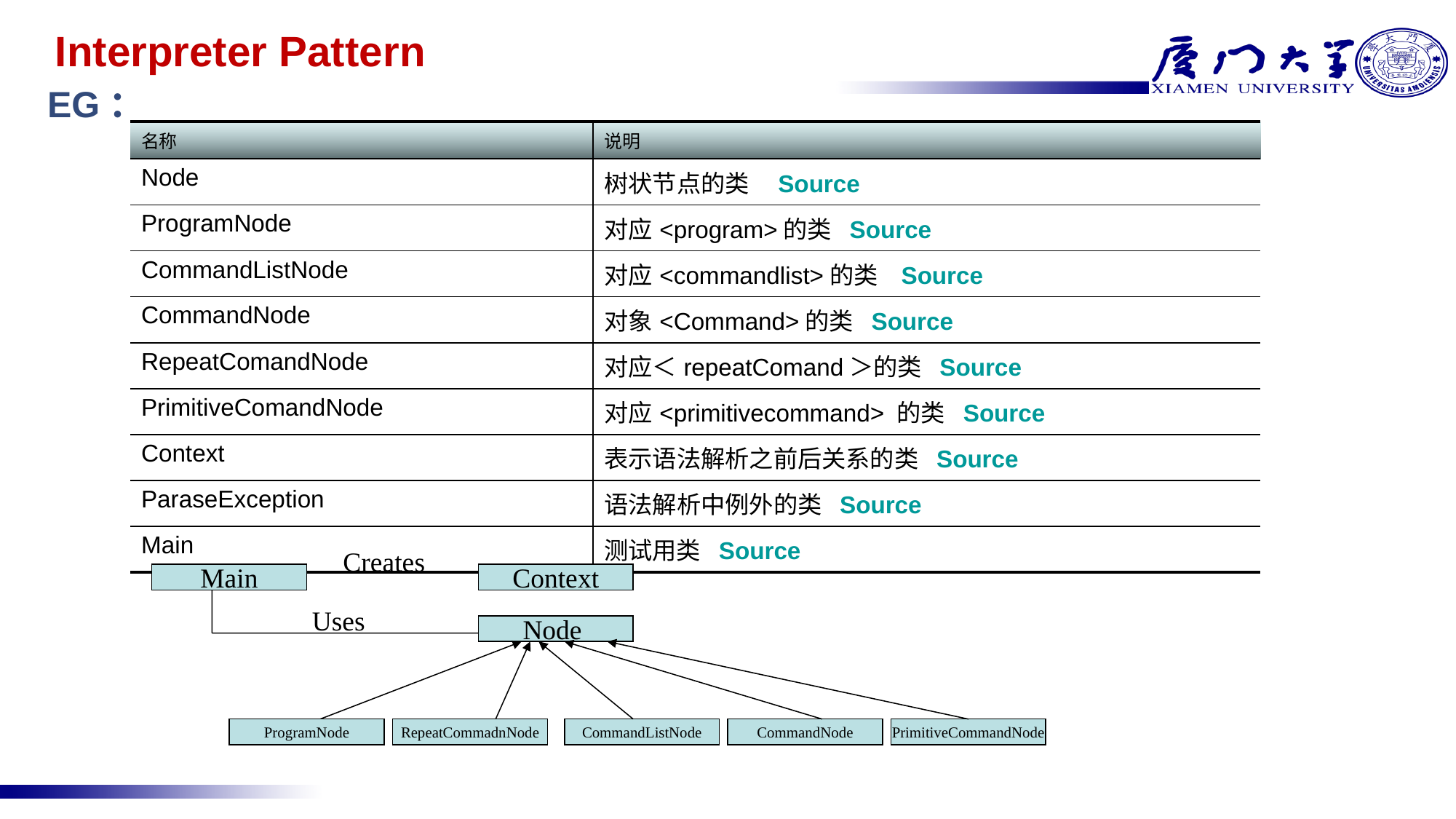

# Interpreter Pattern EG：
| 名称 | 说明 |
| --- | --- |
| Node | 树状节点的类 Source |
| ProgramNode | 对应<program>的类 Source |
| CommandListNode | 对应<commandlist>的类 Source |
| CommandNode | 对象<Command>的类 Source |
| RepeatComandNode | 对应＜repeatComand＞的类 Source |
| PrimitiveComandNode | 对应<primitivecommand> 的类 Source |
| Context | 表示语法解析之前后关系的类 Source |
| ParaseException | 语法解析中例外的类 Source |
| Main | 测试用类 Source |
Creates
Main
Context

Uses
Node

ProgramNode
RepeatCommadnNode
CommandListNode
CommandNode
PrimitiveCommandNode